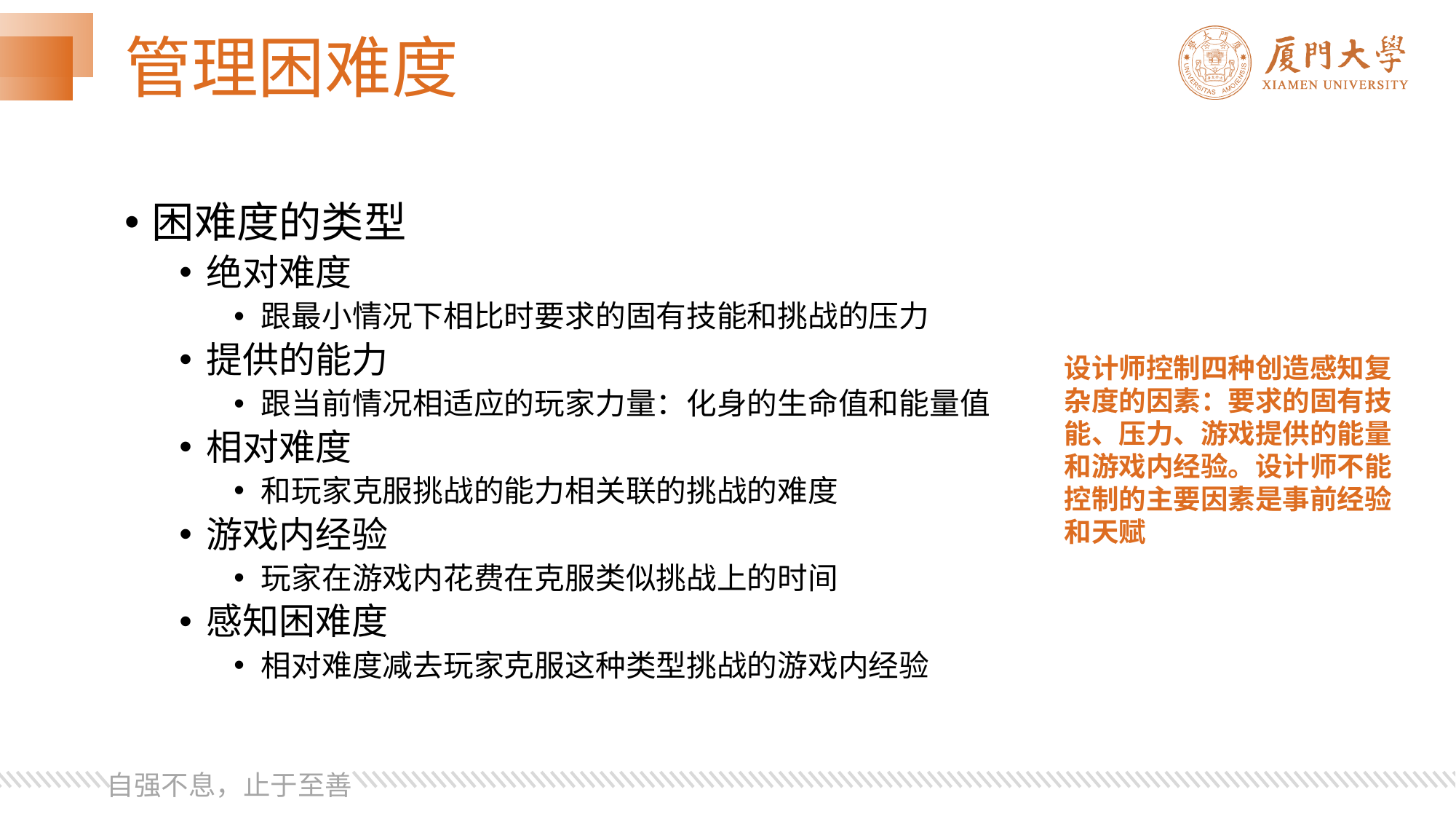

# 管理困难度
困难度的类型
绝对难度
跟最小情况下相比时要求的固有技能和挑战的压力
提供的能力
跟当前情况相适应的玩家力量：化身的生命值和能量值
相对难度
和玩家克服挑战的能力相关联的挑战的难度
游戏内经验
玩家在游戏内花费在克服类似挑战上的时间
感知困难度
相对难度减去玩家克服这种类型挑战的游戏内经验

设计师控制四种创造感知复杂度的因素：要求的固有技能、压力、游戏提供的能量和游戏内经验。设计师不能控制的主要因素是事前经验和天赋